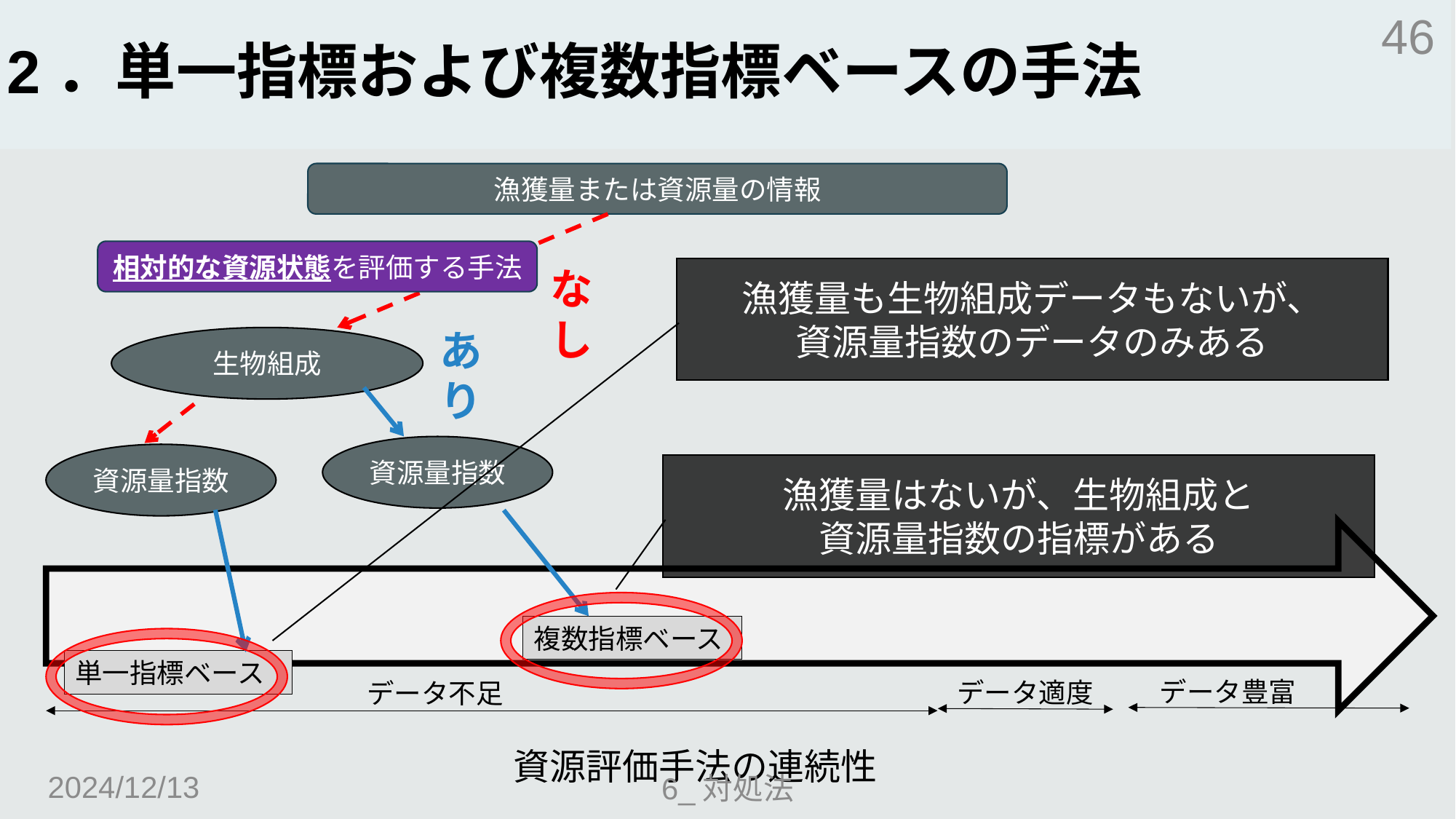

# 2．単一指標および複数指標ベースの手法
46
漁獲量または資源量の情報
相対的な資源状態を評価する手法
なし
漁獲量も生物組成データもないが、
資源量指数のデータのみある
あり
生物組成
資源量指数
資源量指数
漁獲量はないが、生物組成と
資源量指数の指標がある

複数指標ベース

単一指標ベース
データ豊富
データ適度
データ不足
資源評価手法の連続性
2024/12/13
6_対処法